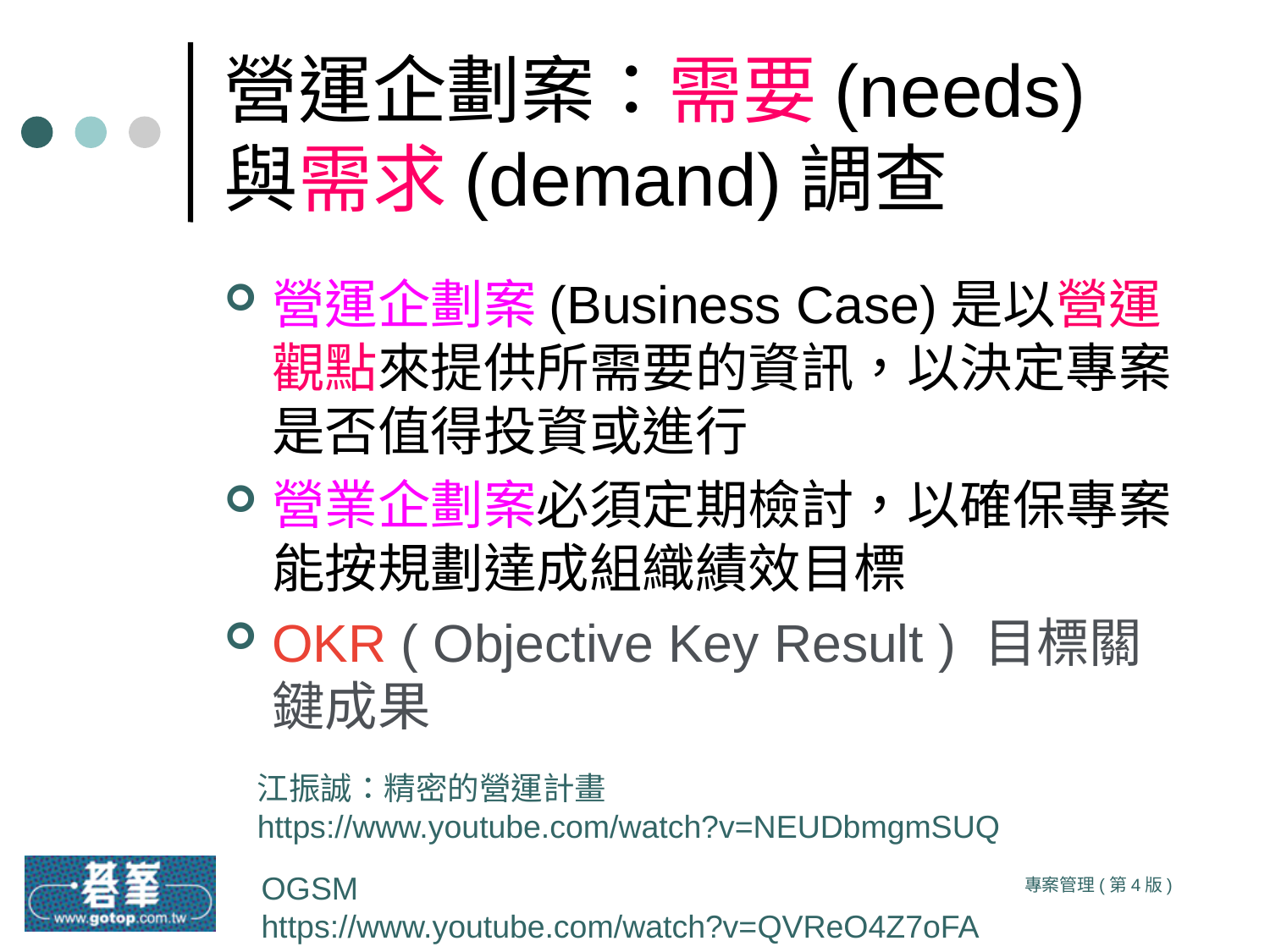

# 營運企劃案：需要(needs)與需求(demand)調查
營運企劃案(Business Case)是以營運觀點來提供所需要的資訊，以決定專案是否值得投資或進行
營業企劃案必須定期檢討，以確保專案能按規劃達成組織績效目標
OKR ( Objective Key Result ) 目標關鍵成果
江振誠：精密的營運計畫
https://www.youtube.com/watch?v=NEUDbmgmSUQ
OGSM
https://www.youtube.com/watch?v=QVReO4Z7oFA
專案管理(第4版)